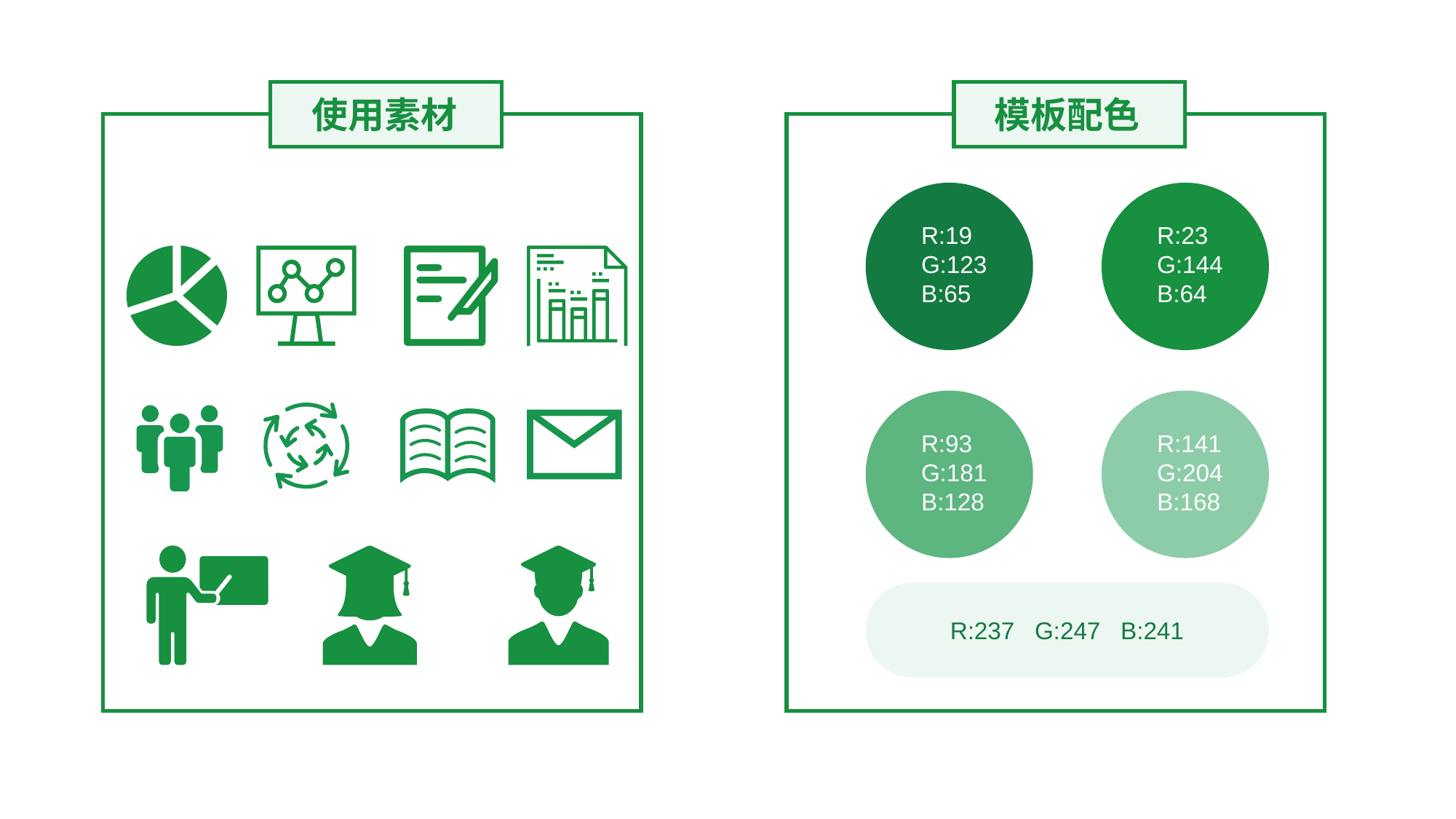

使用素材

模板配色
模板配色

R:19
G:123
B:65

R:23
G:144
B:64

R:93
G:181
B:128

R:141
G:204
B:168

R:237   G:247   B:241